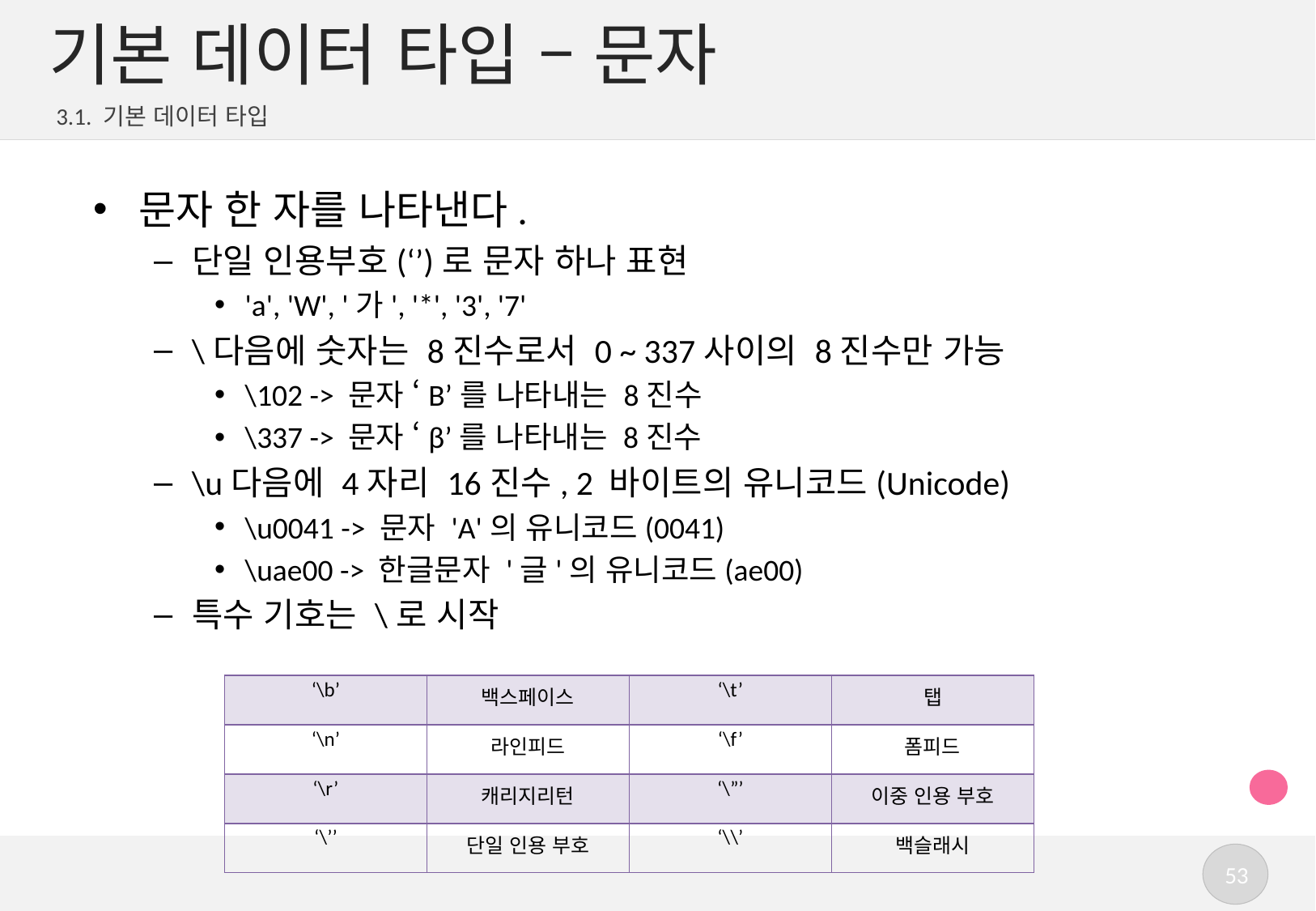

# 기본 데이터 타입 – 문자
3.1. 기본 데이터 타입
문자 한 자를 나타낸다.
단일 인용부호(‘’)로 문자 하나 표현
'a', 'W', '가', '*', '3', '7'
\다음에 숫자는 8진수로서 0 ~ 337사이의 8진수만 가능
\102 -> 문자 ‘B’를 나타내는 8진수
\337 -> 문자 ‘β’를 나타내는 8진수
\u다음에 4자리 16진수, 2 바이트의 유니코드(Unicode)
\u0041 -> 문자 'A'의 유니코드(0041)
\uae00 -> 한글문자 '글'의 유니코드(ae00)
특수 기호는 \로 시작

| ‘\b’ | 백스페이스 | ‘\t’ | 탭 |
| --- | --- | --- | --- |
| ‘\n’ | 라인피드 | ‘\f’ | 폼피드 |
| ‘\r’ | 캐리지리턴 | ‘\”’ | 이중 인용 부호 |
| ‘\’’ | 단일 인용 부호 | ‘\\’ | 백슬래시 |